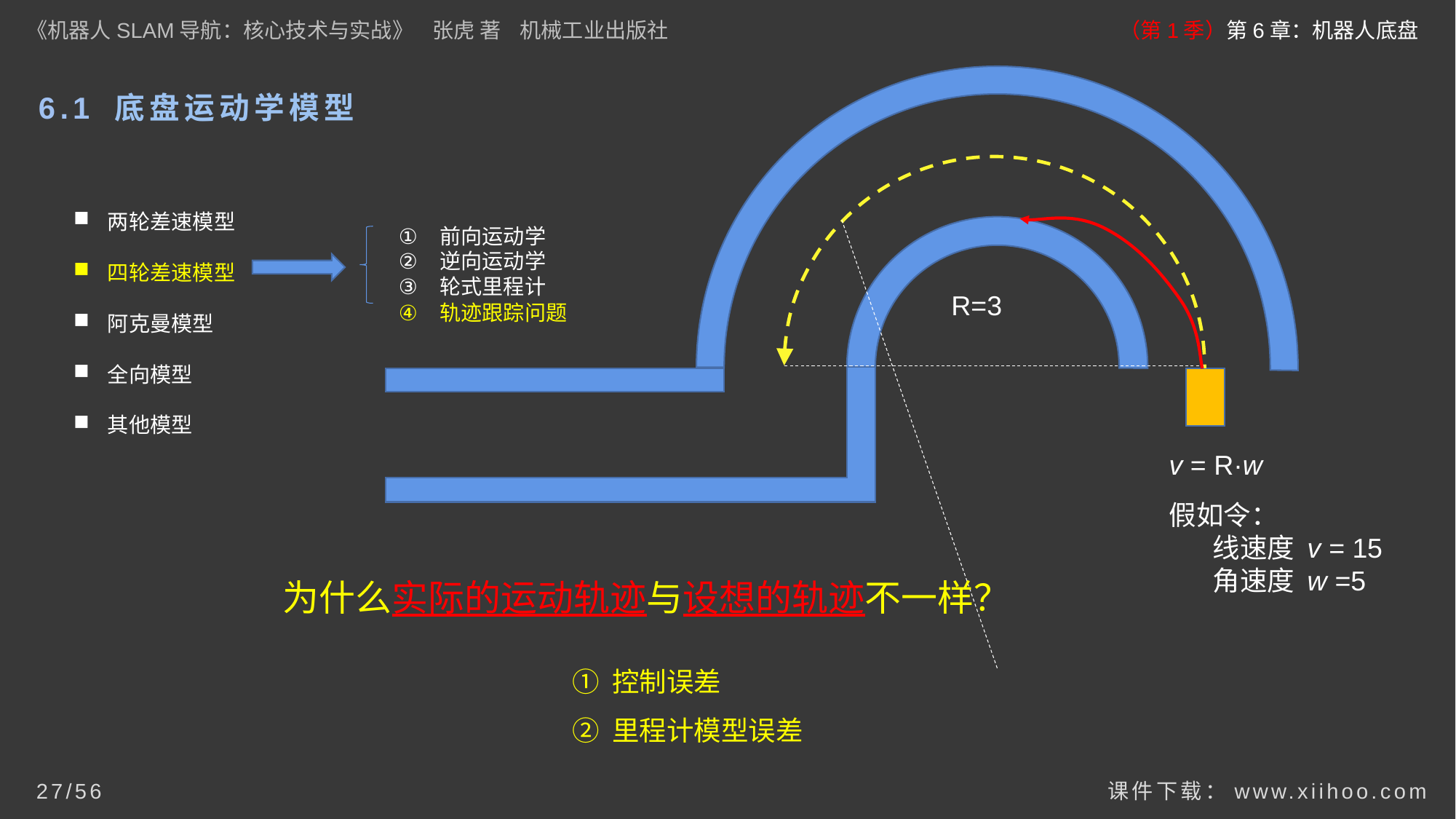

《机器人SLAM导航：核心技术与实战》    张虎 著    机械工业出版社
（第1季）第6章：机器人底盘

# 6.1 底盘运动学模型

两轮差速模型
四轮差速模型
阿克曼模型
全向模型
其他模型
前向运动学
逆向运动学
轮式里程计
轨迹跟踪问题

R=3

v = R·w
假如令：
      线速度 v = 15
      角速度 w =5
为什么实际的运动轨迹与设想的轨迹不一样？
① 控制误差
② 里程计模型误差
课件下载：www.xiihoo.com
27/56